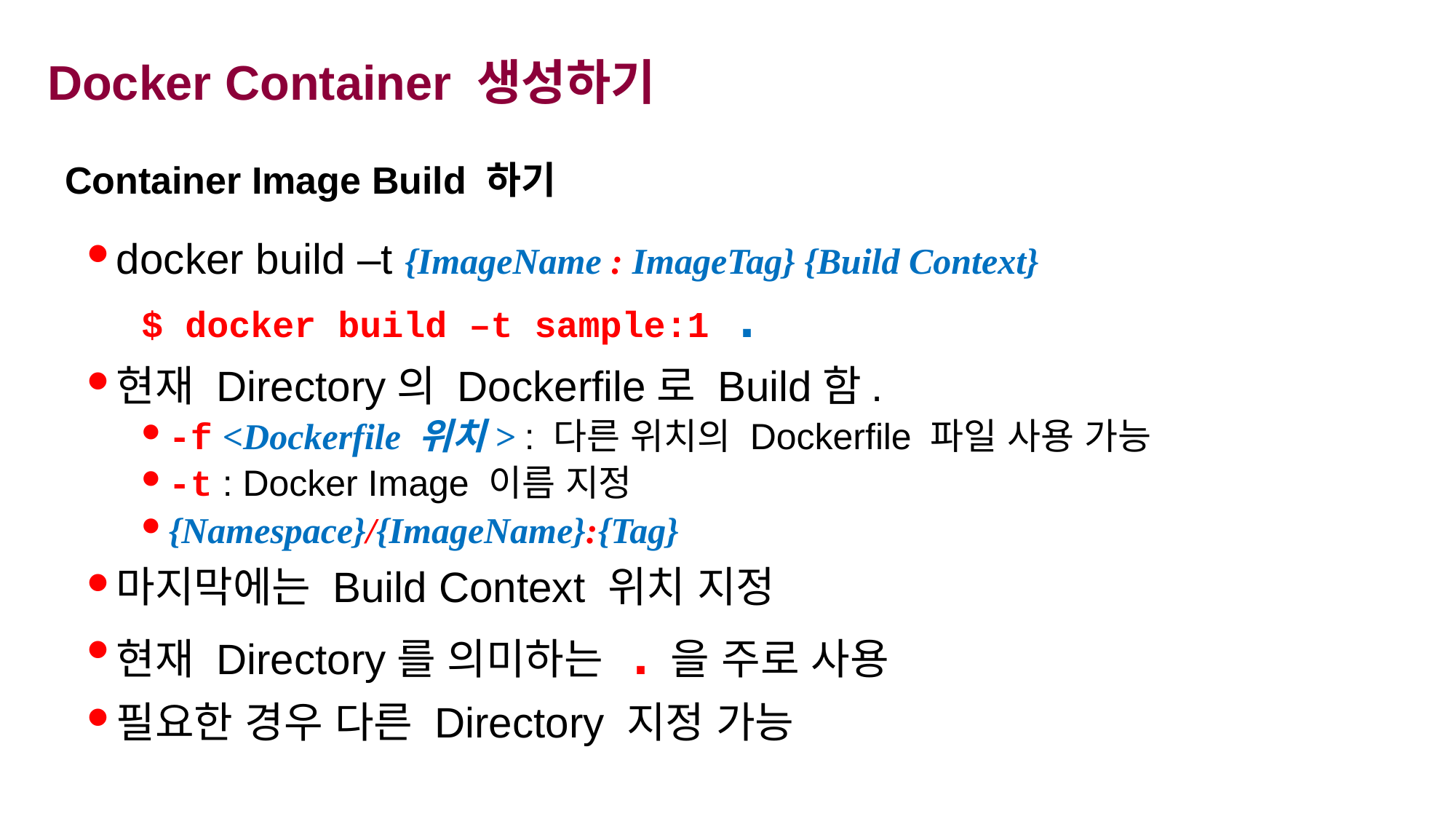

# Docker Container 생성하기
Container Image Build 하기
docker build –t {ImageName : ImageTag} {Build Context}
$ docker build –t sample:1 .
현재 Directory의 Dockerfile로 Build함.
-f <Dockerfile 위치> : 다른 위치의 Dockerfile 파일 사용 가능
-t : Docker Image 이름 지정
{Namespace}/{ImageName}:{Tag}
마지막에는 Build Context 위치 지정
현재 Directory를 의미하는 .을 주로 사용
필요한 경우 다른 Directory 지정 가능